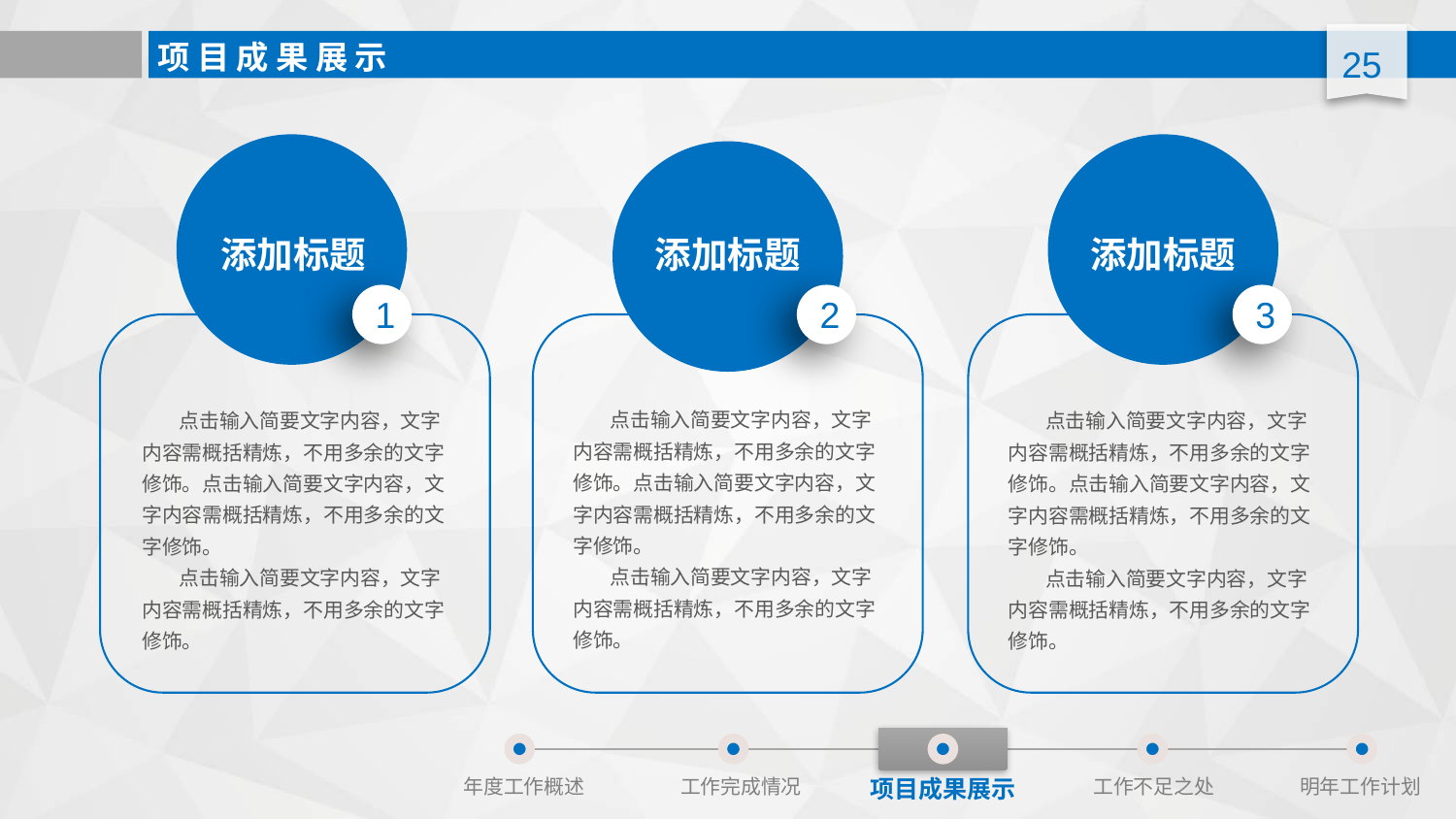

项 目 成 果 展 示

添加标题
添加标题
添加标题
1
2
3

       点击输入简要文字内容，文字内容需概括精炼，不用多余的文字修饰。点击输入简要文字内容，文字内容需概括精炼，不用多余的文字修饰。
       点击输入简要文字内容，文字内容需概括精炼，不用多余的文字修饰。
       点击输入简要文字内容，文字内容需概括精炼，不用多余的文字修饰。点击输入简要文字内容，文字内容需概括精炼，不用多余的文字修饰。
       点击输入简要文字内容，文字内容需概括精炼，不用多余的文字修饰。
       点击输入简要文字内容，文字内容需概括精炼，不用多余的文字修饰。点击输入简要文字内容，文字内容需概括精炼，不用多余的文字修饰。
       点击输入简要文字内容，文字内容需概括精炼，不用多余的文字修饰。